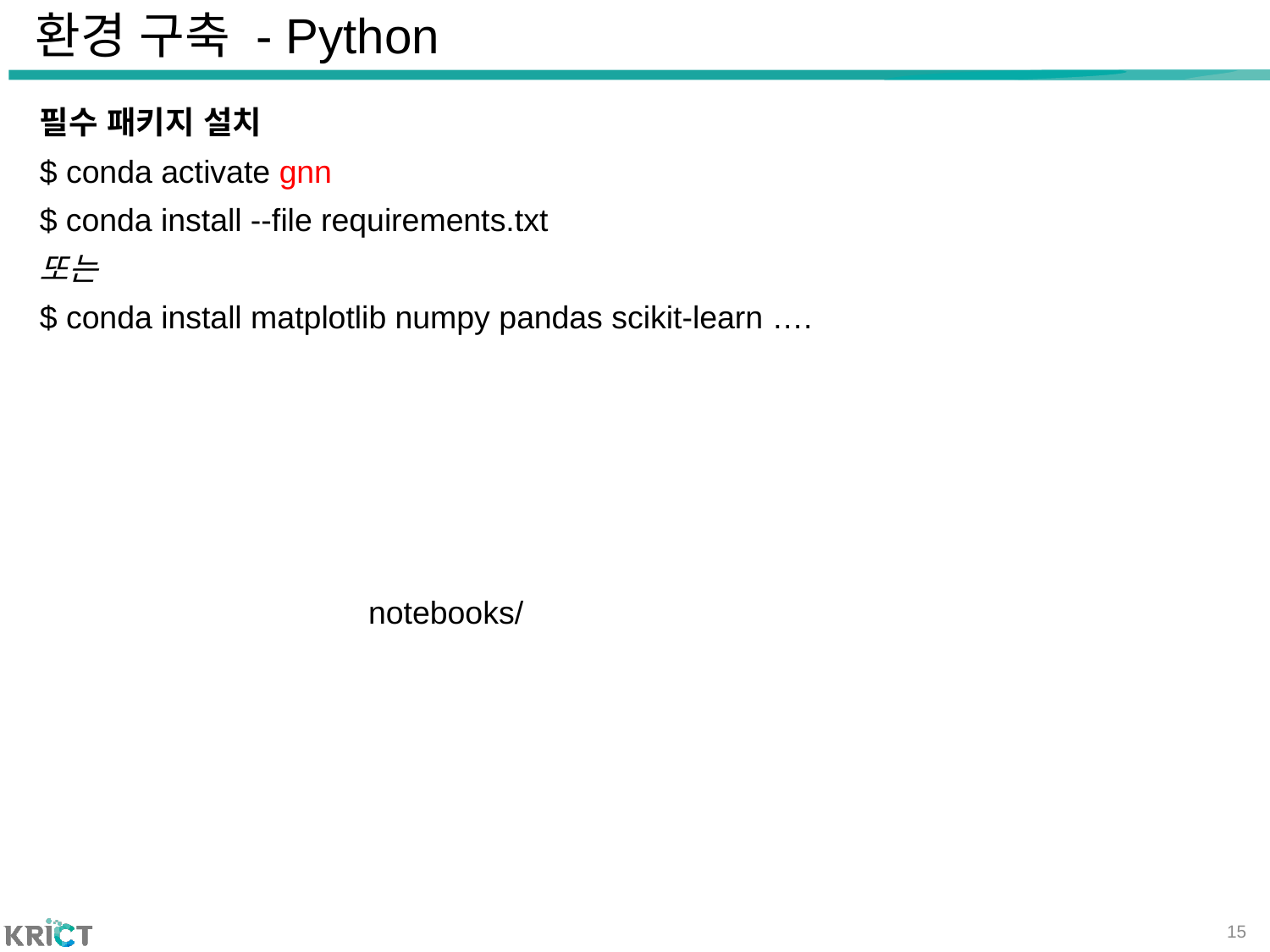

# 환경 구축 - Python
필수 패키지 설치
$ conda activate gnn
$ conda install --file requirements.txt
또는
$ conda install matplotlib numpy pandas scikit-learn ….
notebooks/
15